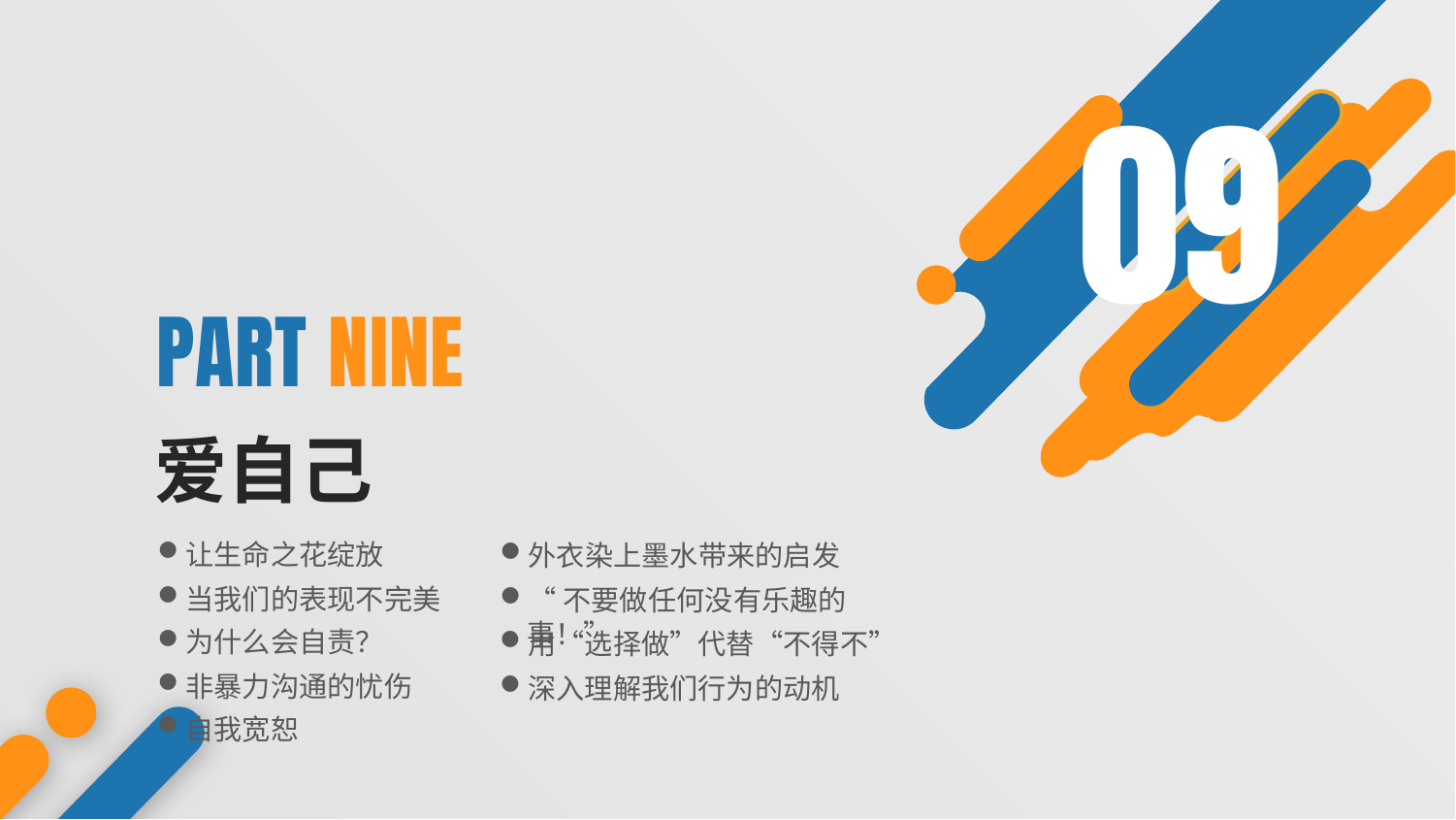

09
PART NINE
爱自己
让生命之花绽放
外衣染上墨水带来的启发
当我们的表现不完美
“不要做任何没有乐趣的事！”
为什么会自责？
用“选择做”代替“不得不”

非暴力沟通的忧伤
深入理解我们行为的动机

自我宽恕